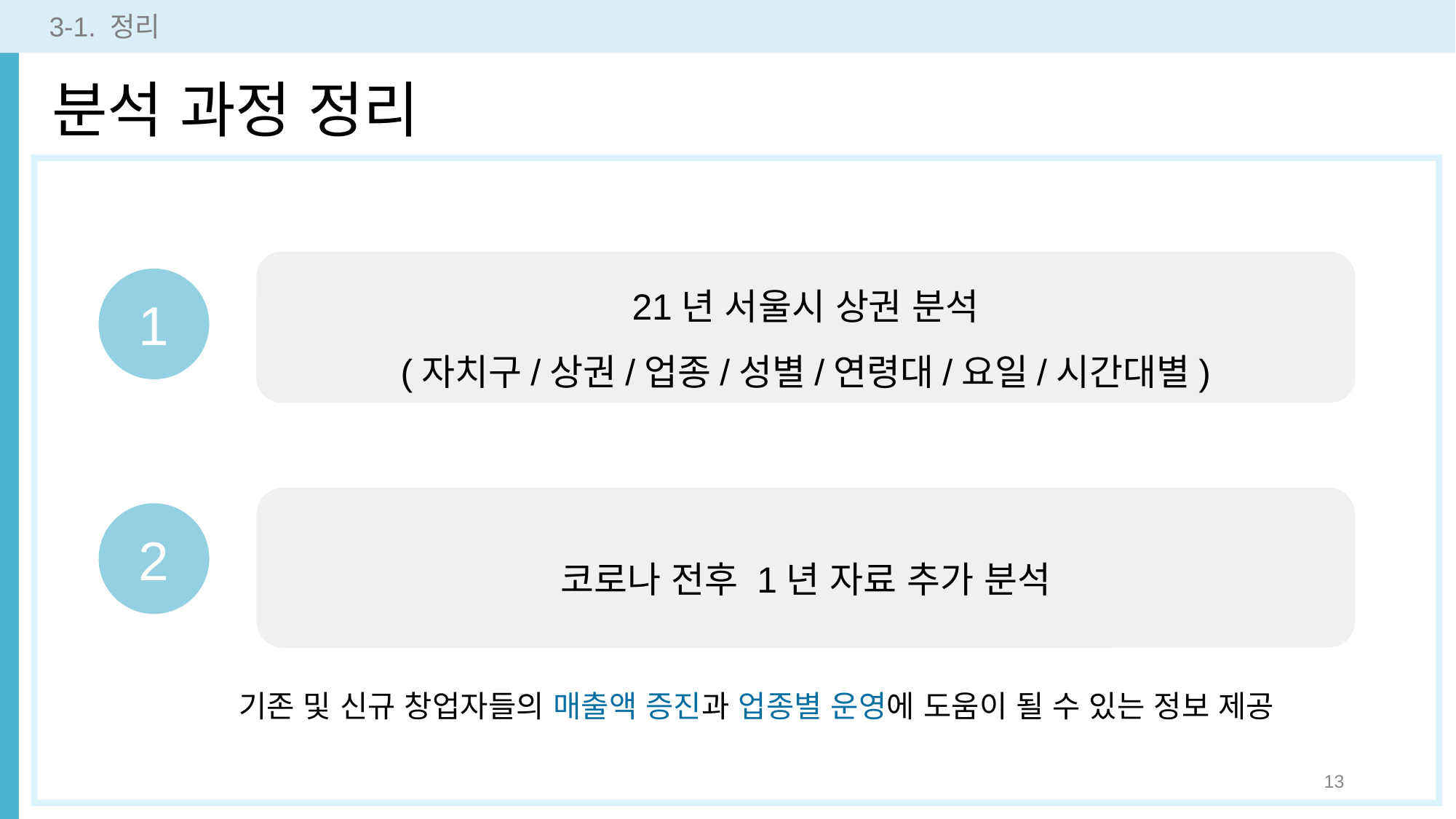

3-1. 정리
분석 과정 정리

21년 서울시 상권 분석
(자치구/상권/업종/성별/연령대/요일/시간대별)
1
코로나 전후 1년 자료 추가 분석
2
기존 및 신규 창업자들의 매출액 증진과 업종별 운영에 도움이 될 수 있는 정보 제공
13